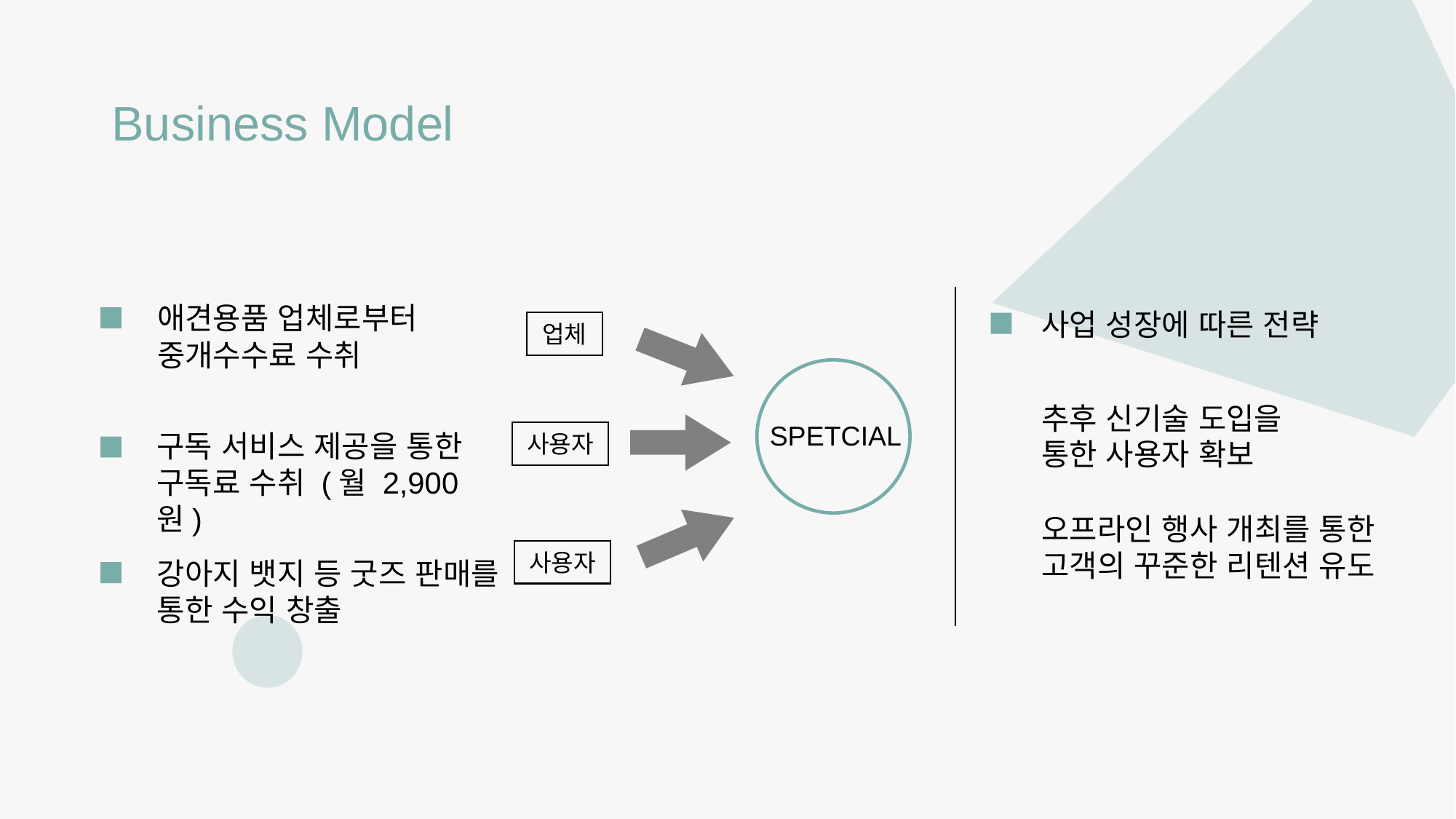

Business Model
애견용품 업체로부터 중개수수료 수취
사업 성장에 따른 전략

업체

SPETCIAL
추후 신기술 도입을 통한 사용자 확보

구독 서비스 제공을 통한 구독료 수취 (월 2,900원)
사용자

오프라인 행사 개최를 통한 고객의 꾸준한 리텐션 유도

사용자
강아지 뱃지 등 굿즈 판매를 통한 수익 창출